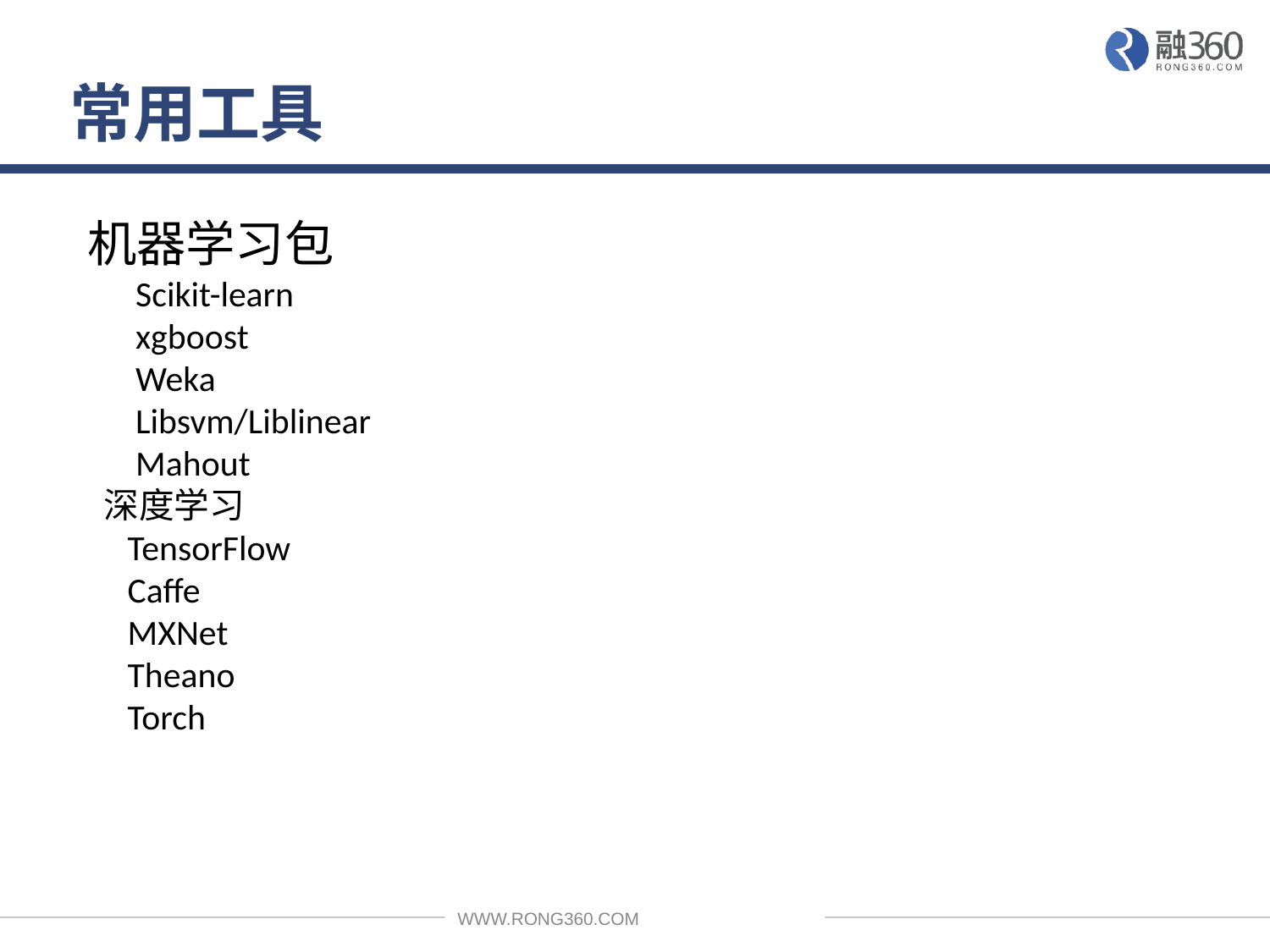

# 常用工具
机器学习包
      Scikit-learn
      xgboost
      Weka
      Libsvm/Liblinear
      Mahout
 深度学习
     TensorFlow
     Caffe
     MXNet
     Theano
     Torch